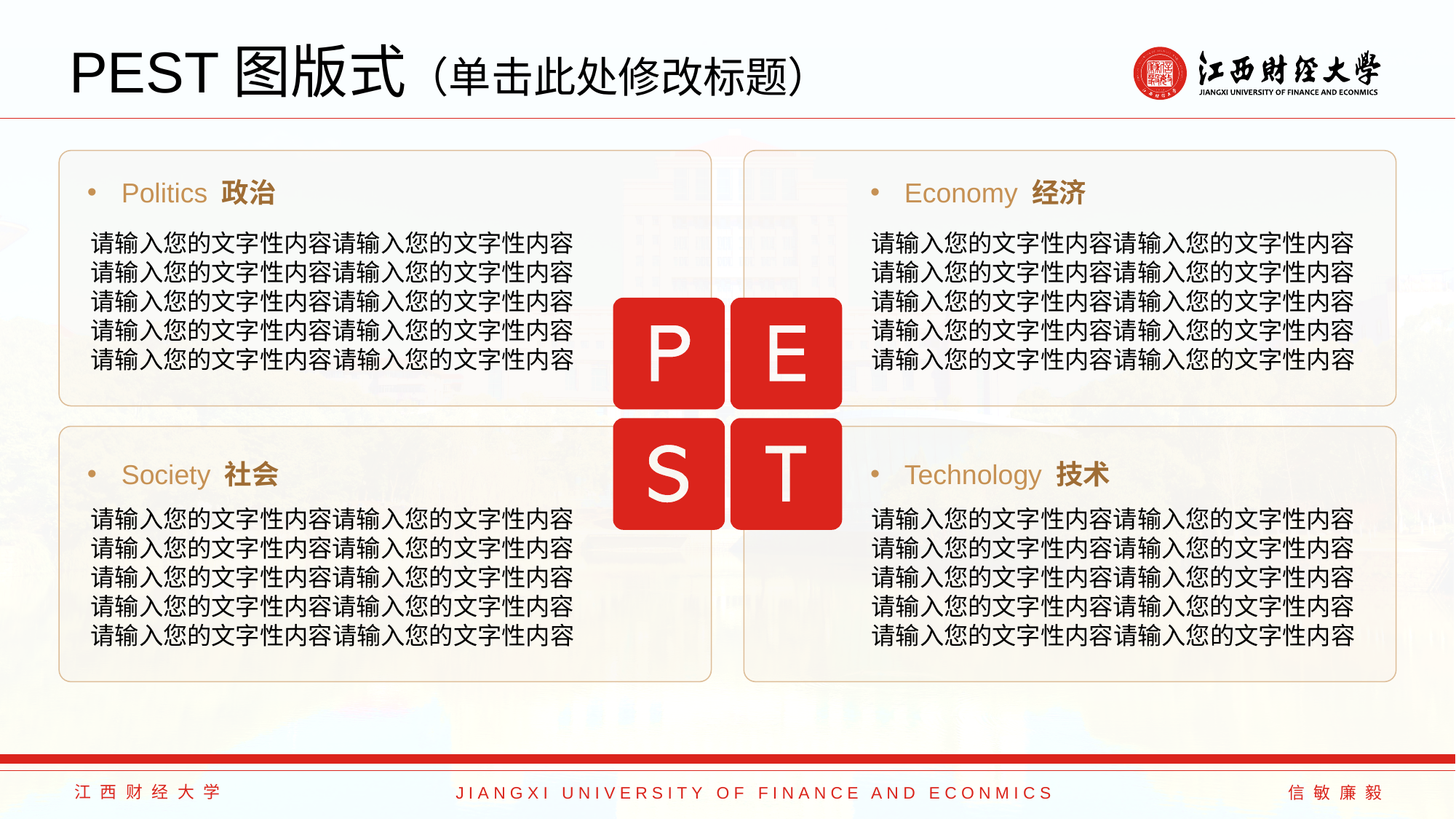

# PEST图版式（单击此处修改标题）

Politics 政治
Economy 经济
请输入您的文字性内容请输入您的文字性内容请输入您的文字性内容请输入您的文字性内容请输入您的文字性内容请输入您的文字性内容请输入您的文字性内容请输入您的文字性内容请输入您的文字性内容请输入您的文字性内容
请输入您的文字性内容请输入您的文字性内容请输入您的文字性内容请输入您的文字性内容请输入您的文字性内容请输入您的文字性内容请输入您的文字性内容请输入您的文字性内容请输入您的文字性内容请输入您的文字性内容

Society 社会
Technology 技术
请输入您的文字性内容请输入您的文字性内容请输入您的文字性内容请输入您的文字性内容请输入您的文字性内容请输入您的文字性内容请输入您的文字性内容请输入您的文字性内容请输入您的文字性内容请输入您的文字性内容
请输入您的文字性内容请输入您的文字性内容请输入您的文字性内容请输入您的文字性内容请输入您的文字性内容请输入您的文字性内容请输入您的文字性内容请输入您的文字性内容请输入您的文字性内容请输入您的文字性内容